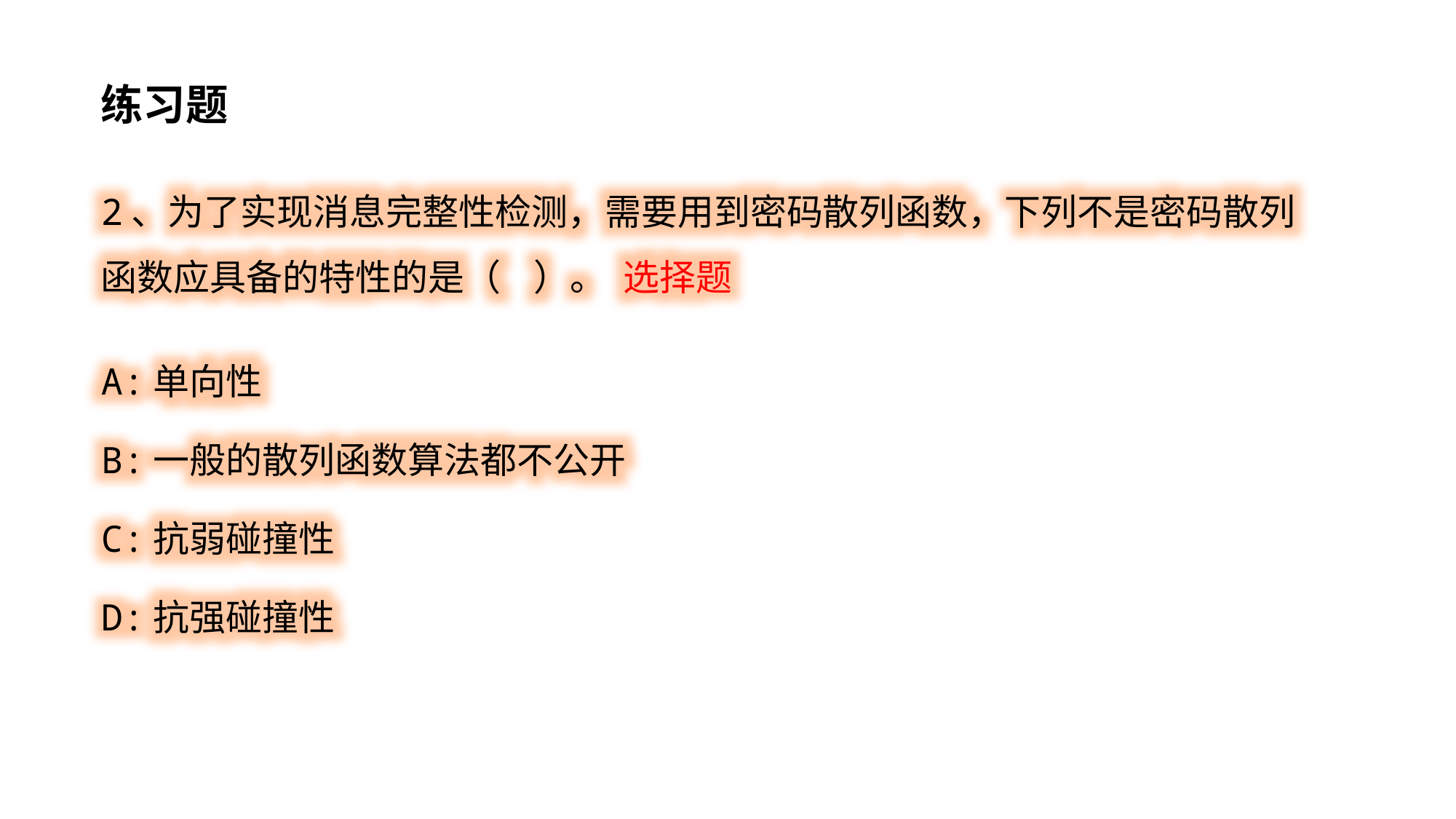

练习题
2、为了实现消息完整性检测，需要用到密码散列函数，下列不是密码散列函数应具备的特性的是（    ）。  选择题

A:单向性

B:一般的散列函数算法都不公开

C:抗弱碰撞性

D:抗强碰撞性